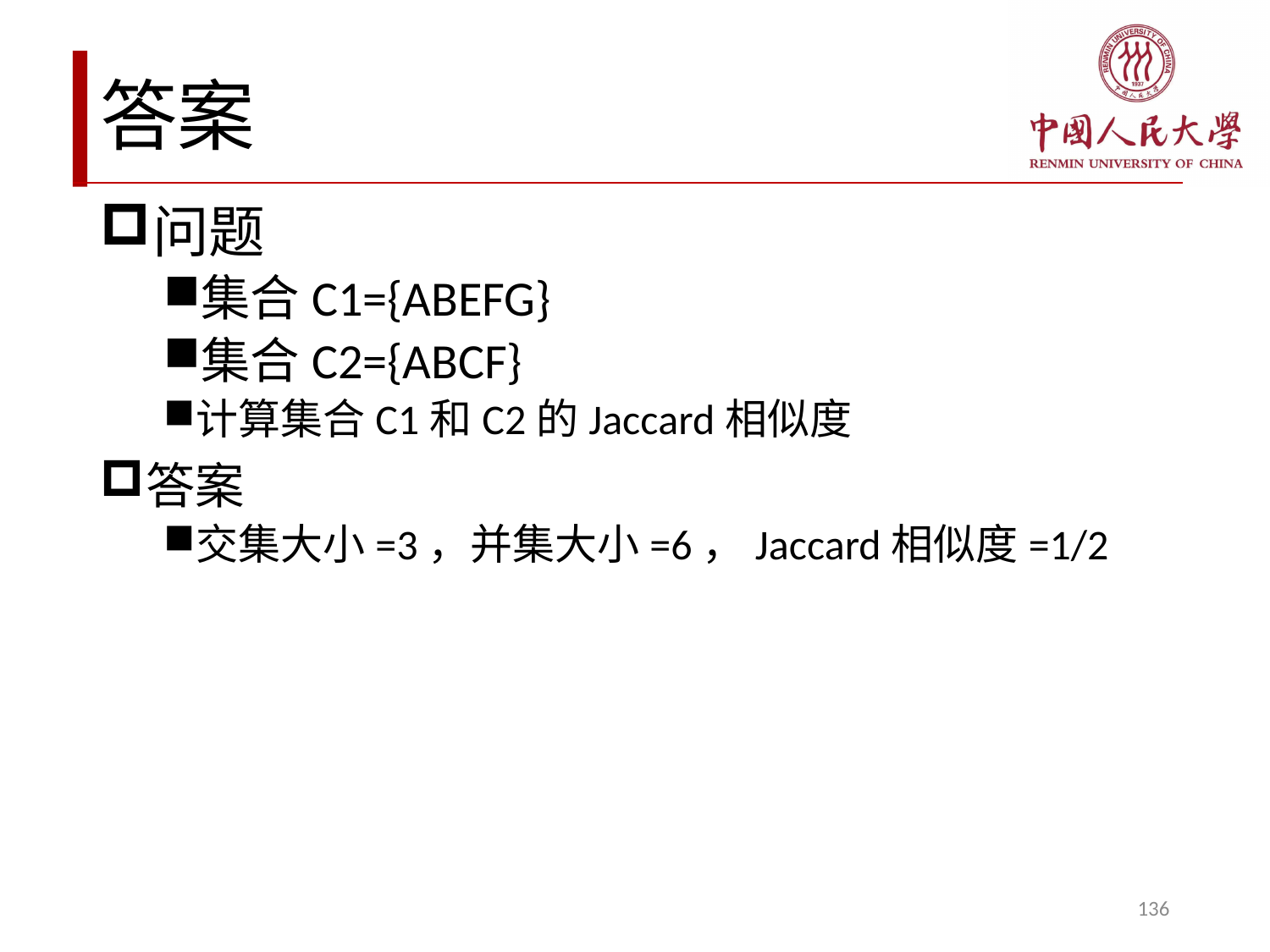

# 答案
问题
集合C1={ABEFG}
集合C2={ABCF}
计算集合C1和C2的Jaccard相似度
答案
交集大小=3，并集大小=6，Jaccard相似度=1/2

136